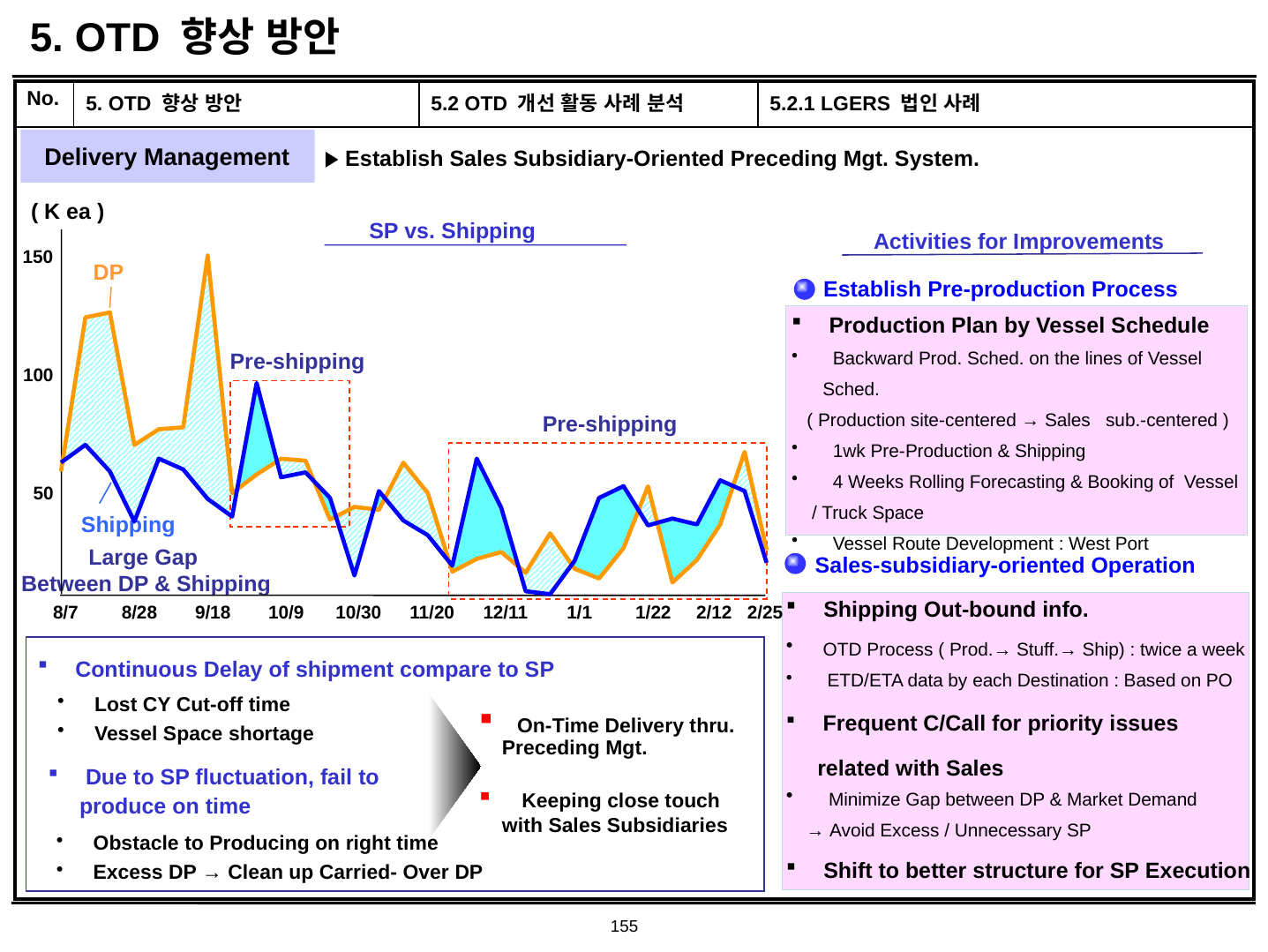

# 5. OTD 향상 방안
| No. | 5. OTD 향상 방안 | 5.2 OTD 개선 활동 사례 분석 | 5.2.1 LGERS 법인 사례 |
| --- | --- | --- | --- |
|  |  |  |  |
Delivery Management
▶ Establish Sales Subsidiary-Oriented Preceding Mgt. System.
( K ea )
SP vs. Shipping
Activities for Improvements

150
DP

Pre-shipping
100

Pre-shipping

50

Shipping

Large Gap
Between DP & Shipping

8/7
8/28
9/18
10/9
10/30
11/20
12/11
1/1
1/22
2/12
2/25

  Establish Pre-production Process

 Production Plan by Vessel Schedule
  Backward Prod. Sched. on the lines of Vessel Sched.
   ( Production site-centered → Sales   sub.-centered )
  1wk Pre-Production & Shipping
  4 Weeks Rolling Forecasting & Booking of  Vessel
    / Truck Space
  Vessel Route Development : West Port

Sales-subsidiary-oriented Operation

 Shipping Out-bound info.
 OTD Process ( Prod.→ Stuff.→ Ship) : twice a week
  ETD/ETA data by each Destination : Based on PO
 Frequent C/Call for priority issues related with Sales
  Minimize Gap between DP & Market Demand
    → Avoid Excess / Unnecessary SP
 Shift to better structure for SP Execution

 Continuous Delay of shipment compare to SP
 Lost CY Cut-off time
 Vessel Space shortage
 On-Time Delivery thru.
    Preceding Mgt.
  Keeping close touch
    with Sales Subsidiaries

 Due to SP fluctuation, fail to produce on time
 Obstacle to Producing on right time
 Excess DP → Clean up Carried- Over DP
155
Great Company Great People